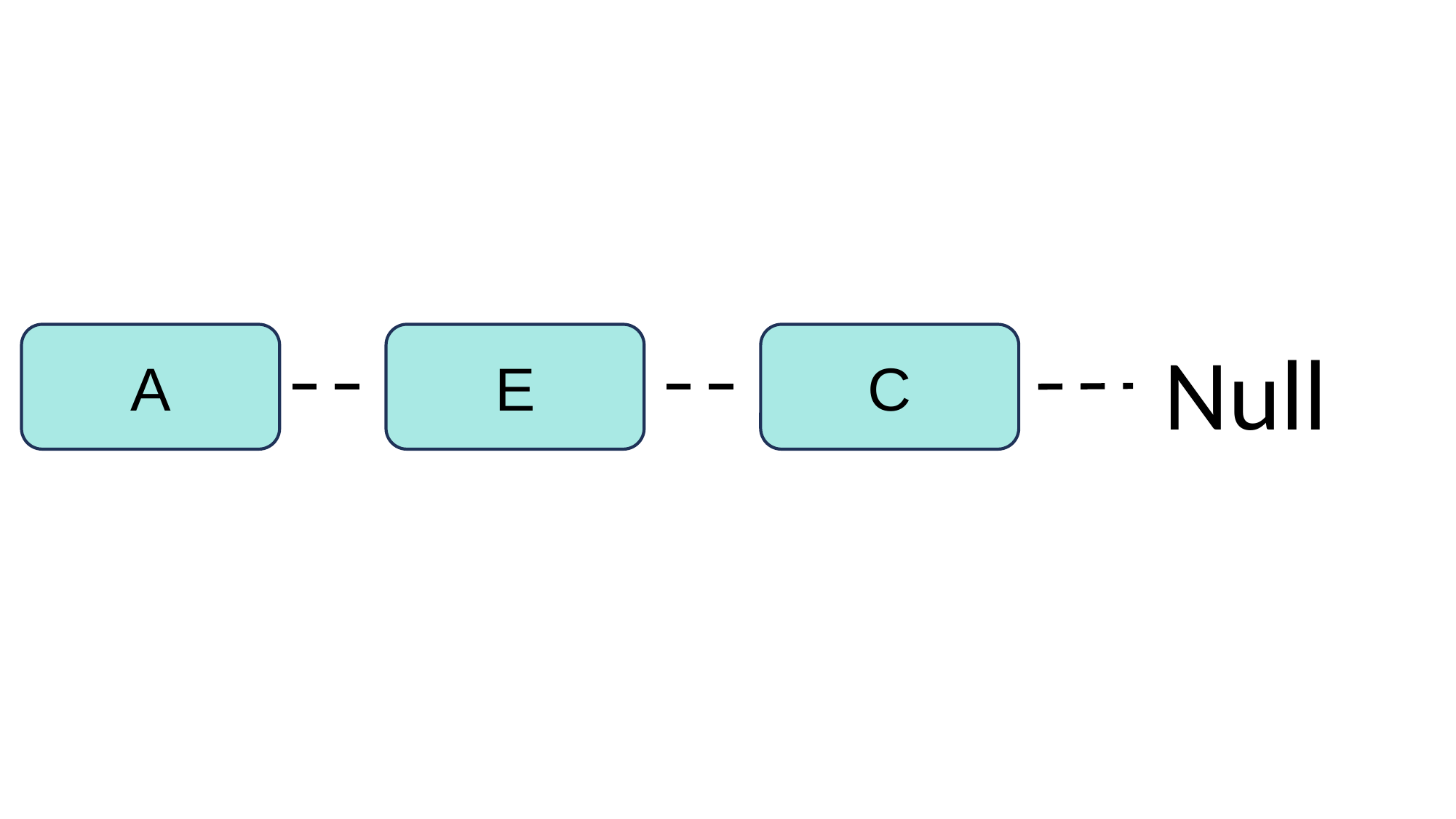

A
E
C
Null

我要和小A贴贴
D
B
C
A